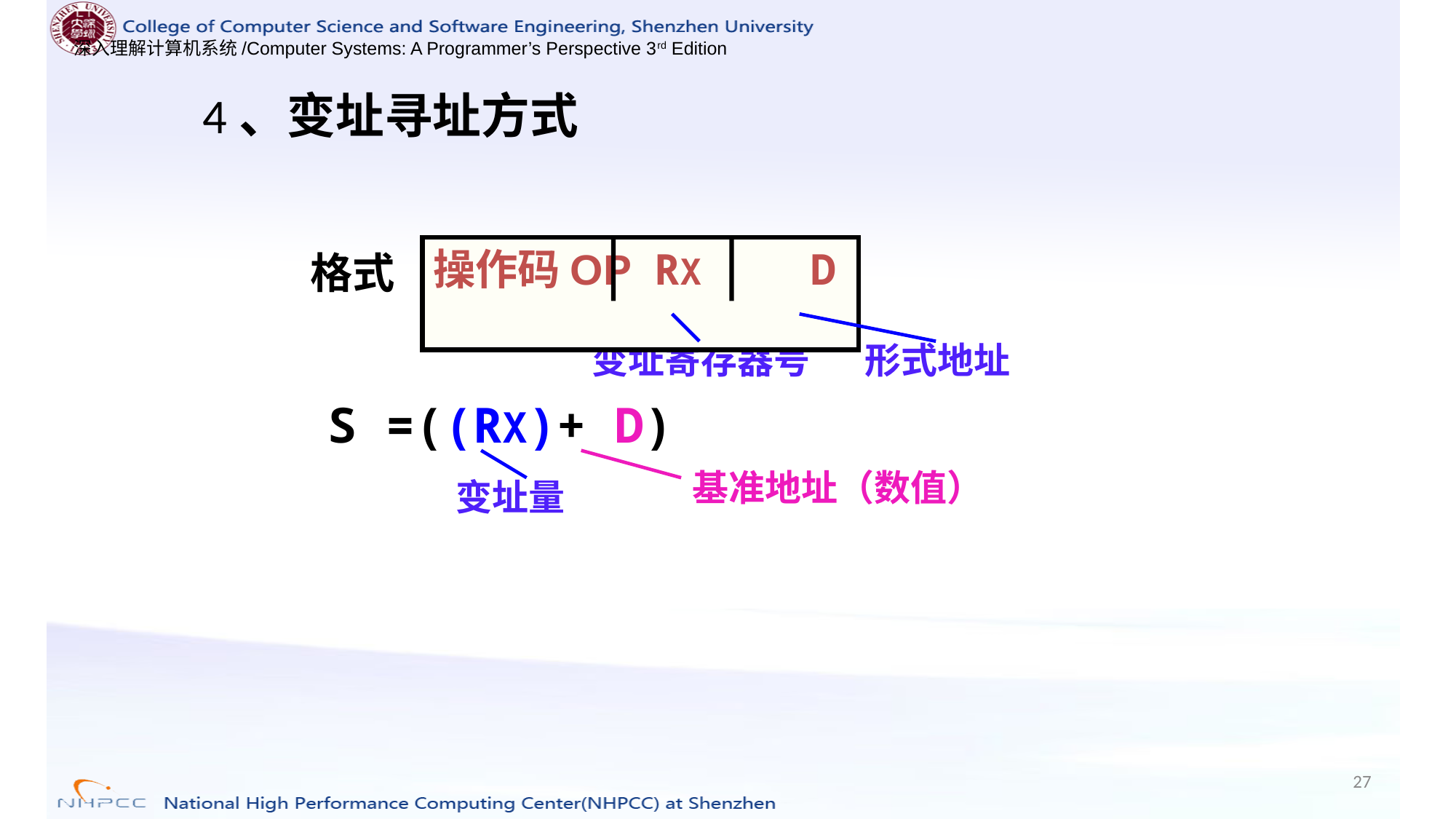

# 4、变址寻址方式
操作码OP  RX     D

格式

变址寄存器号
形式地址
S =((RX)+ D)

基准地址（数值）
变址量
27